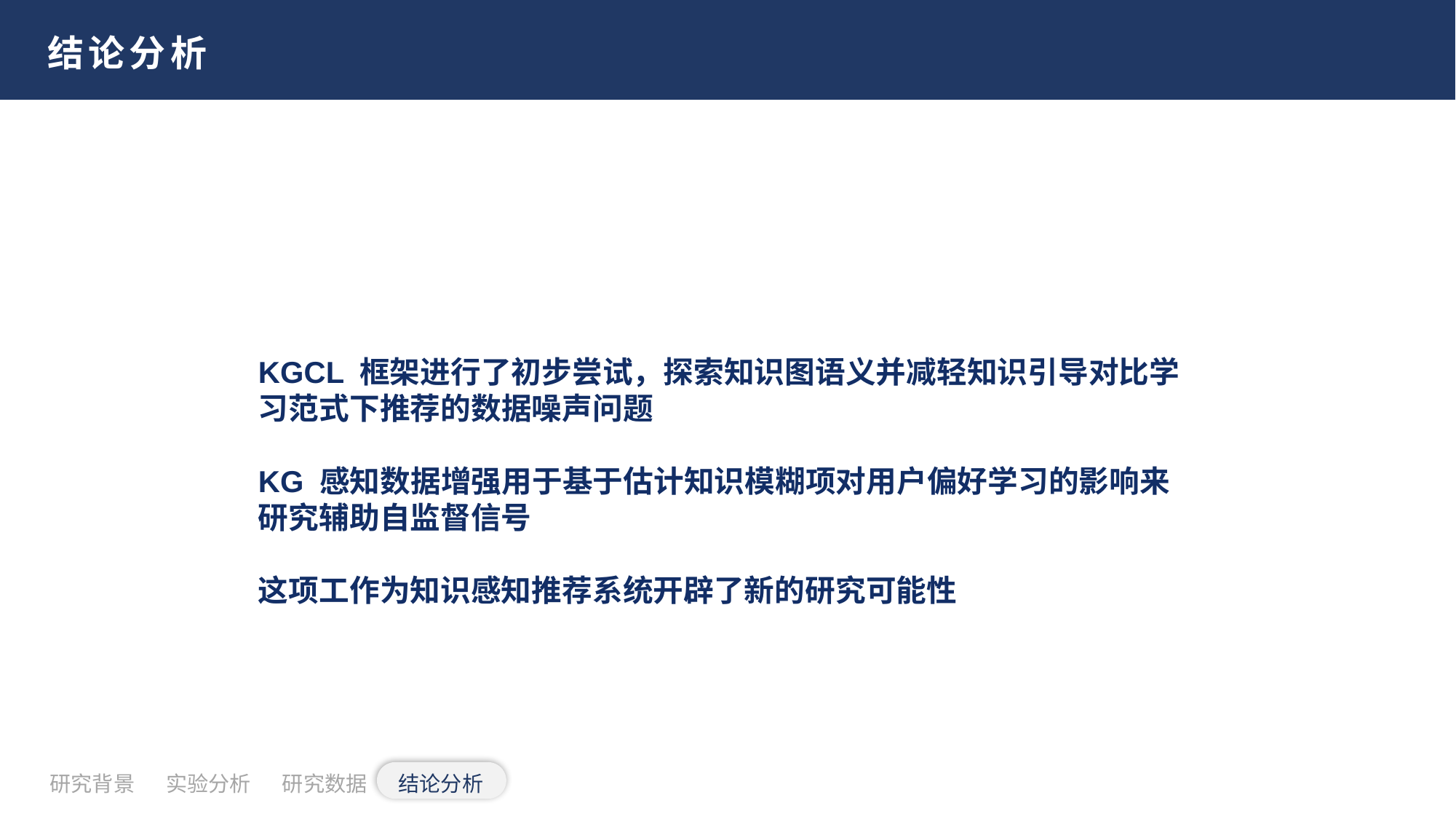

结论分析
KGCL 框架进行了初步尝试，探索知识图语义并减轻知识引导对比学习范式下推荐的数据噪声问题

KG 感知数据增强用于基于估计知识模糊项对用户偏好学习的影响来研究辅助自监督信号

这项工作为知识感知推荐系统开辟了新的研究可能性
研究背景
实验分析
研究数据
结论分析